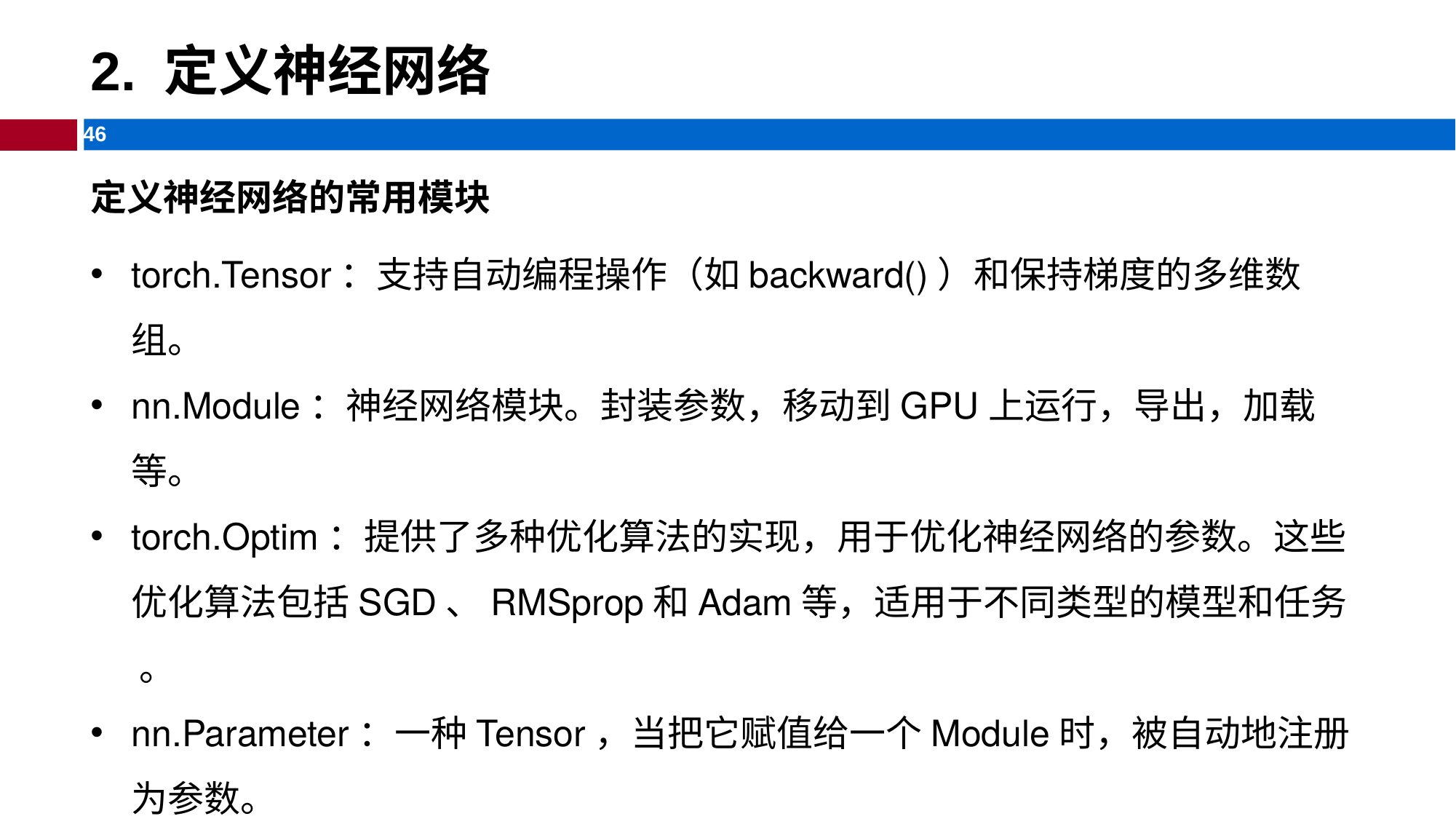

# 2. 定义神经网络
定义神经网络的常用模块
torch.Tensor：支持自动编程操作（如backward()）和保持梯度的多维数组。
nn.Module：神经网络模块。封装参数，移动到GPU上运行，导出，加载等。
torch.Optim：提供了多种优化算法的实现，用于优化神经网络的参数。这些优化算法包括SGD、RMSprop和Adam等，适用于不同类型的模型和任务 。
nn.Parameter：一种Tensor，当把它赋值给一个Module时，被自动地注册为参数。